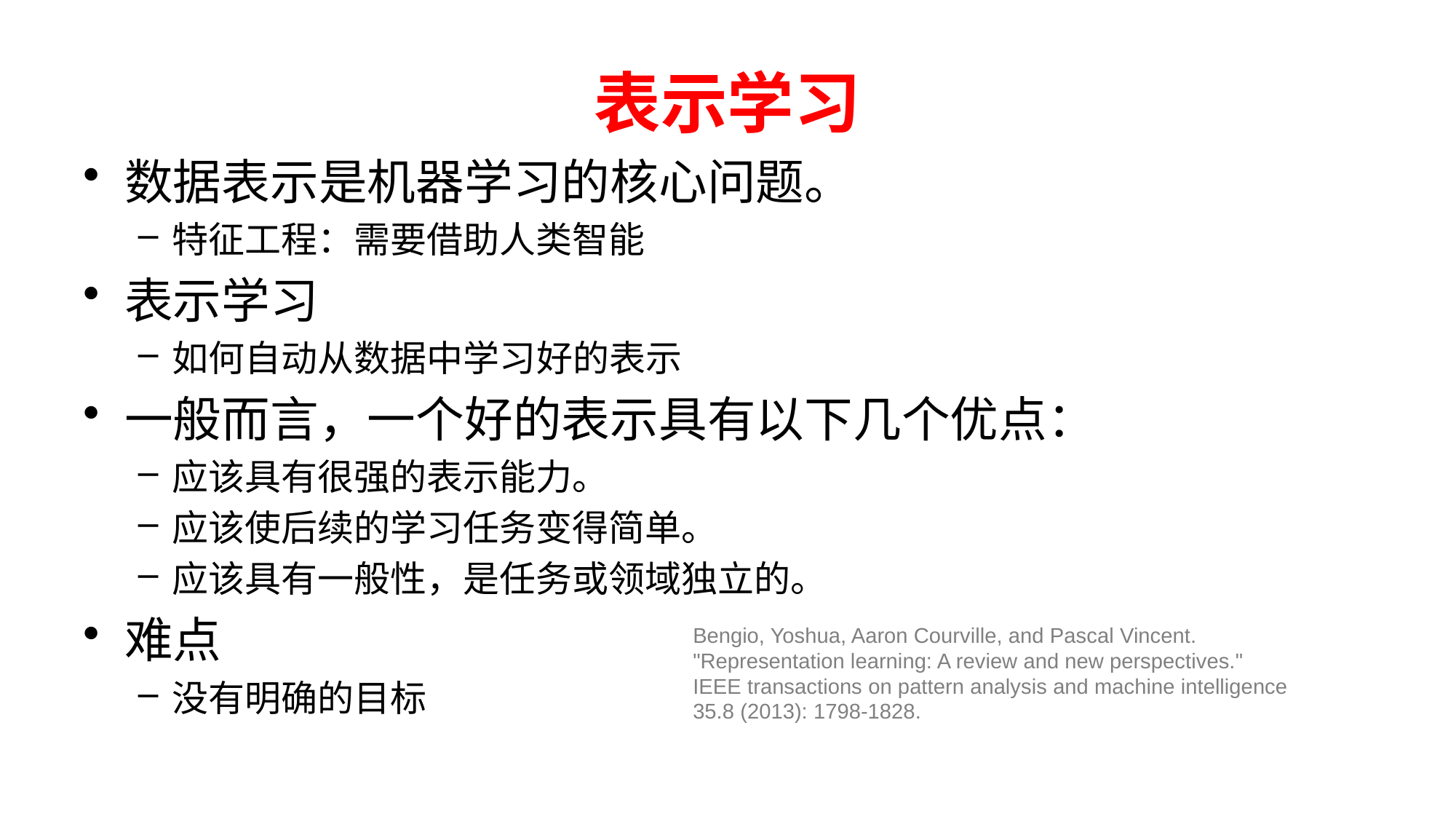

# 表示学习
数据表示是机器学习的核心问题。
特征工程：需要借助人类智能
表示学习
如何自动从数据中学习好的表示
一般而言，一个好的表示具有以下几个优点：
应该具有很强的表示能力。
应该使后续的学习任务变得简单。
应该具有一般性，是任务或领域独立的。
难点
没有明确的目标
Bengio, Yoshua, Aaron Courville, and Pascal Vincent. "Representation learning: A review and new perspectives." IEEE transactions on pattern analysis and machine intelligence 35.8 (2013): 1798-1828.